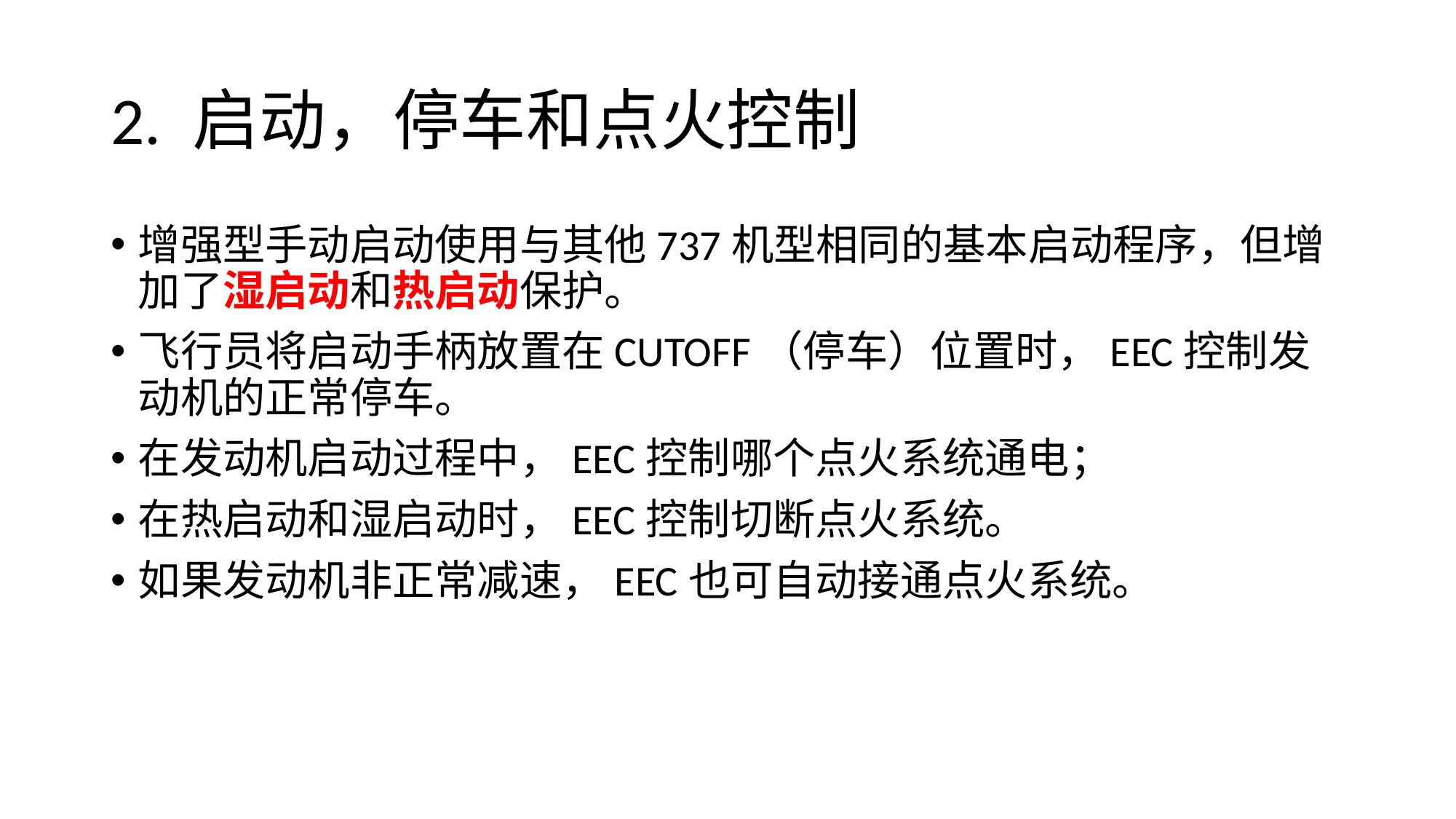

# 2. 启动，停车和点火控制
增强型手动启动使用与其他737机型相同的基本启动程序，但增加了湿启动和热启动保护。
飞行员将启动手柄放置在CUTOFF（停车）位置时，EEC控制发动机的正常停车。
在发动机启动过程中，EEC控制哪个点火系统通电；
在热启动和湿启动时，EEC控制切断点火系统。
如果发动机非正常减速，EEC也可自动接通点火系统。